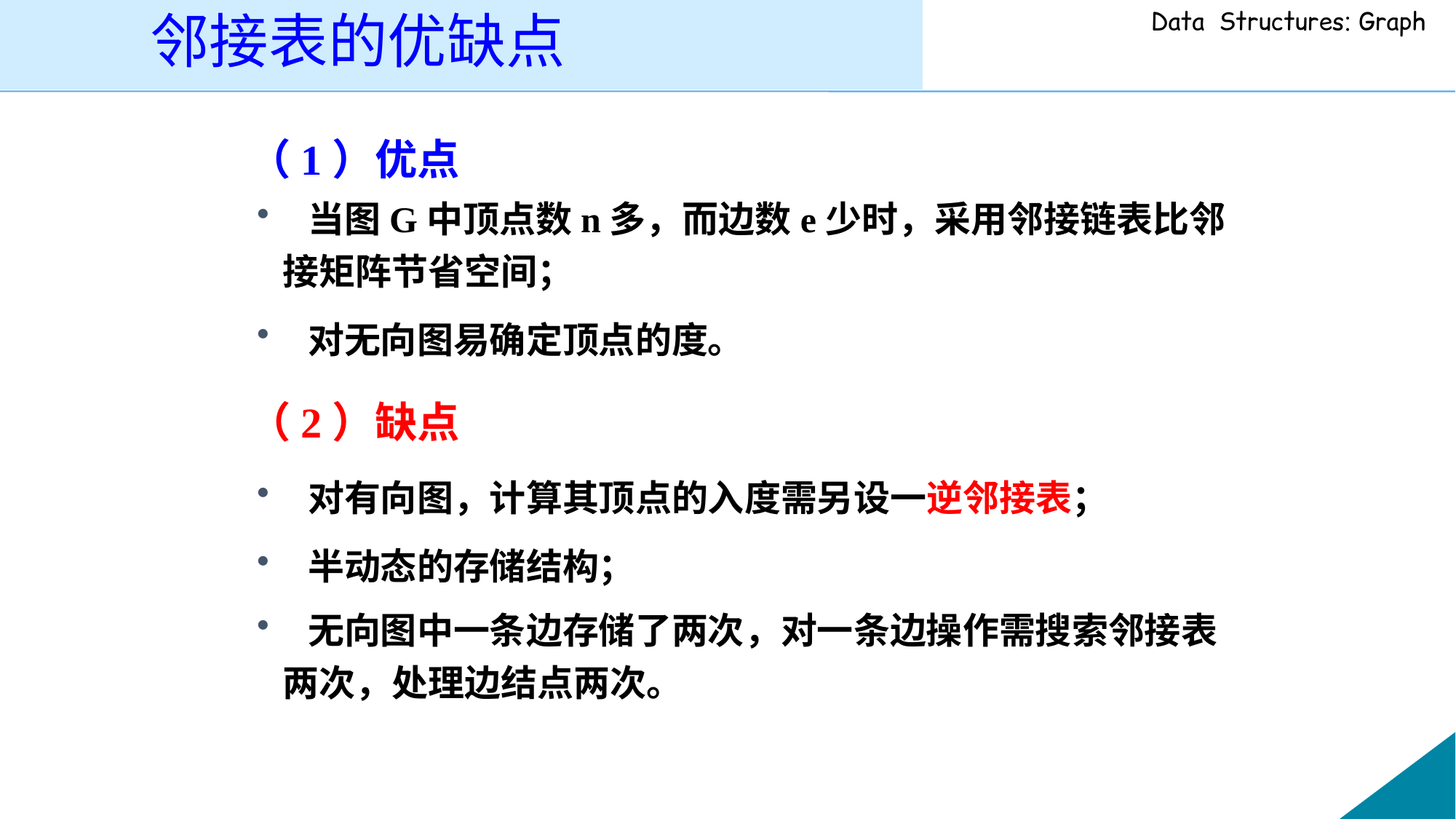

# 邻接表的优缺点
（1）优点
  当图G中顶点数n多，而边数e少时，采用邻接链表比邻接矩阵节省空间；
  对无向图易确定顶点的度。
（2）缺点
  对有向图，计算其顶点的入度需另设一逆邻接表；
  半动态的存储结构；
  无向图中一条边存储了两次，对一条边操作需搜索邻接表两次，处理边结点两次。